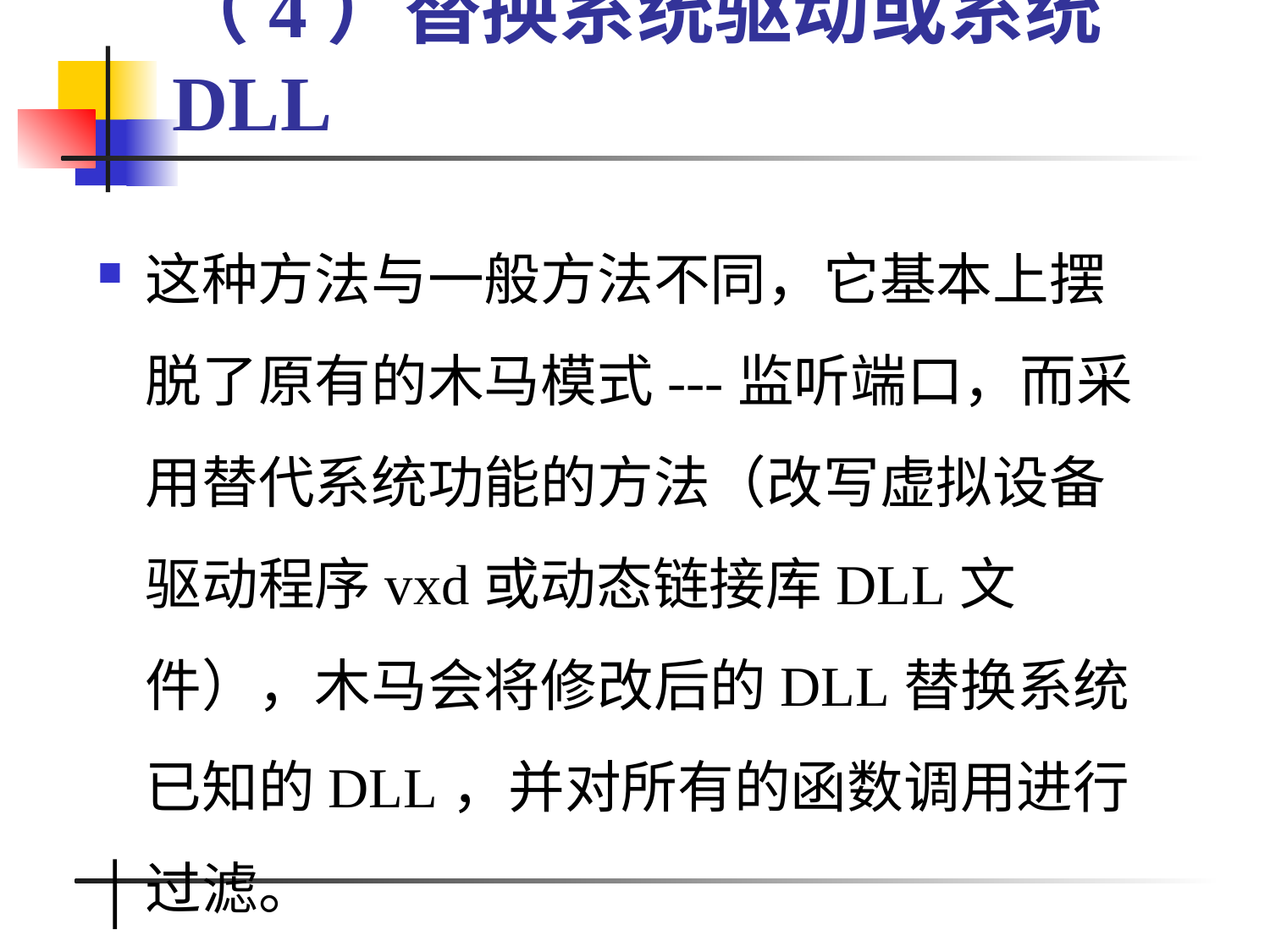

# （4）替换系统驱动或系统DLL
这种方法与一般方法不同，它基本上摆脱了原有的木马模式---监听端口，而采用替代系统功能的方法（改写虚拟设备驱动程序vxd或动态链接库DLL文件），木马会将修改后的DLL替换系统已知的DLL，并对所有的函数调用进行过滤。